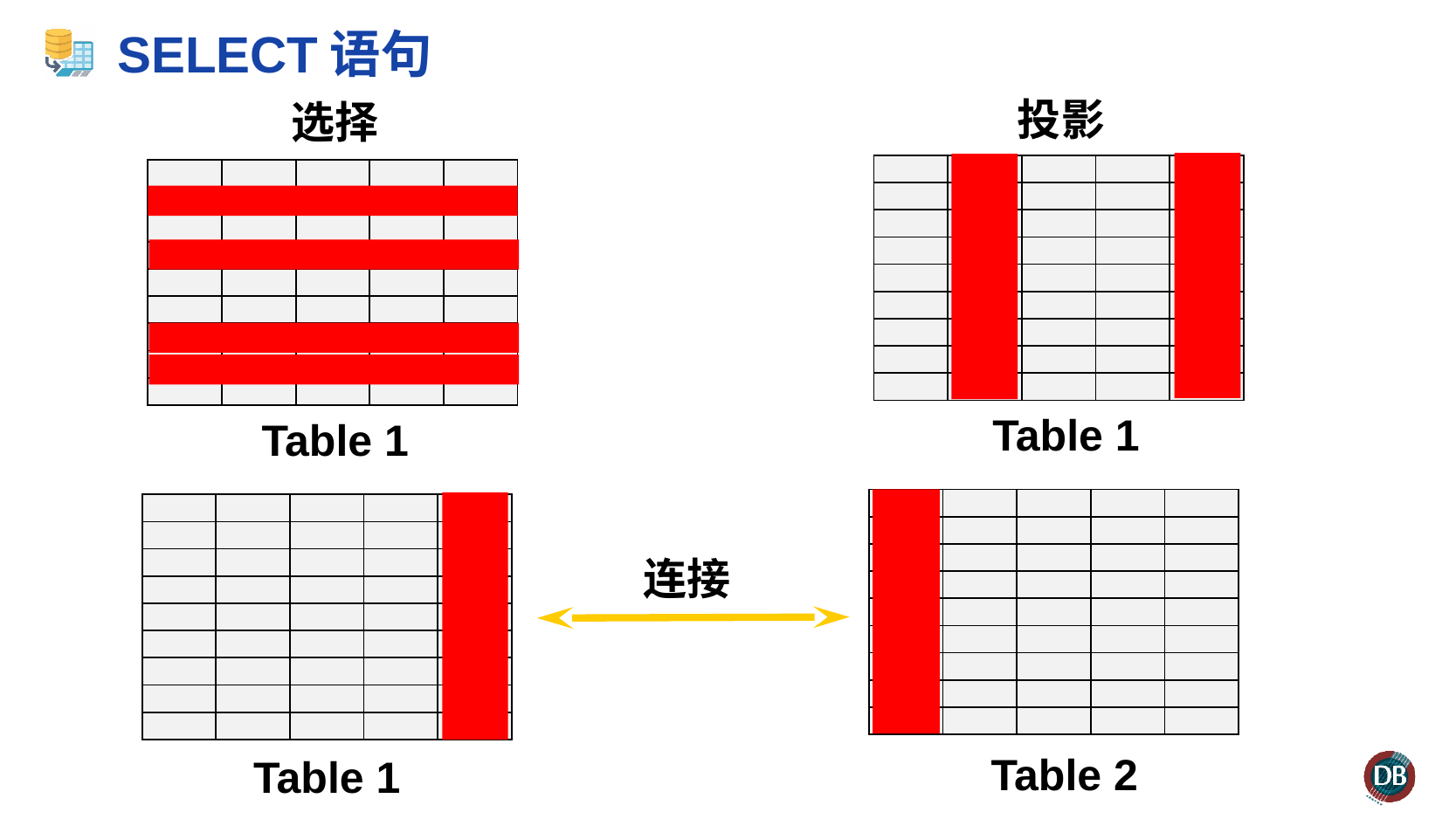

# SELECT语句
投影
选择

|  |  |  |  |  |
| --- | --- | --- | --- | --- |
|  |  |  |  |  |
|  |  |  |  |  |
|  |  |  |  |  |
|  |  |  |  |  |
|  |  |  |  |  |
|  |  |  |  |  |
|  |  |  |  |  |
|  |  |  |  |  |
|  |  |  |  |  |
| --- | --- | --- | --- | --- |
|  |  |  |  |  |
|  |  |  |  |  |
|  |  |  |  |  |
|  |  |  |  |  |
|  |  |  |  |  |
|  |  |  |  |  |
|  |  |  |  |  |
|  |  |  |  |  |

Table 1
Table 1

|  |  |  |  |  |
| --- | --- | --- | --- | --- |
|  |  |  |  |  |
|  |  |  |  |  |
|  |  |  |  |  |
|  |  |  |  |  |
|  |  |  |  |  |
|  |  |  |  |  |
|  |  |  |  |  |
|  |  |  |  |  |
|  |  |  |  |  |
| --- | --- | --- | --- | --- |
|  |  |  |  |  |
|  |  |  |  |  |
|  |  |  |  |  |
|  |  |  |  |  |
|  |  |  |  |  |
|  |  |  |  |  |
|  |  |  |  |  |
|  |  |  |  |  |
连接

Table 2
Table 1